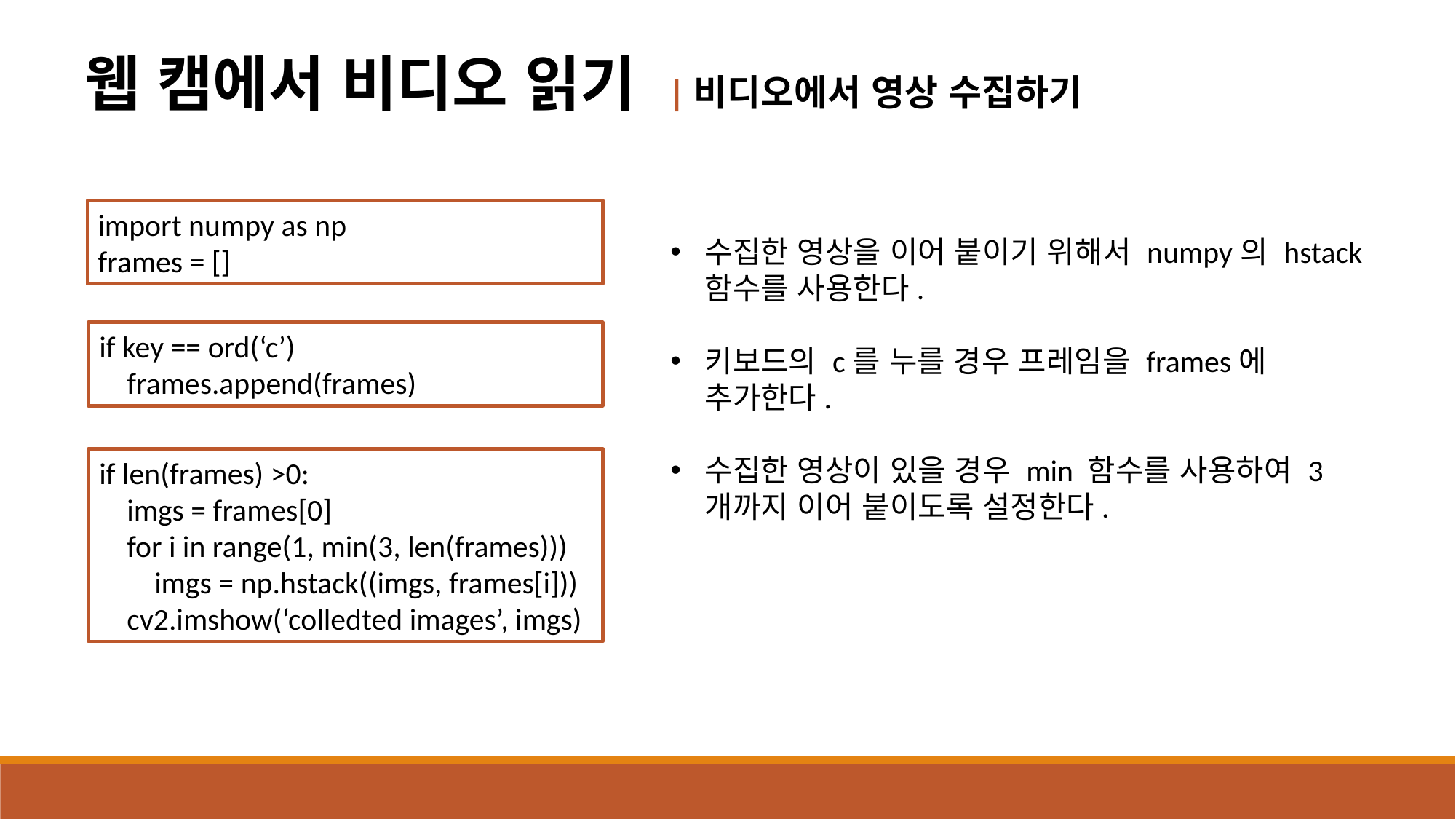

웹 캠에서 비디오 읽기 |비디오에서 영상 수집하기
import numpy as np
frames = []
수집한 영상을 이어 붙이기 위해서 numpy의 hstack 함수를 사용한다.

키보드의 c를 누를 경우 프레임을 frames에 추가한다.

수집한 영상이 있을 경우 min 함수를 사용하여 3개까지 이어 붙이도록 설정한다.
if key == ord(‘c’)
    frames.append(frames)
if len(frames) >0:
    imgs = frames[0]
    for i in range(1, min(3, len(frames)))
        imgs = np.hstack((imgs, frames[i]))
    cv2.imshow(‘colledted images’, imgs)